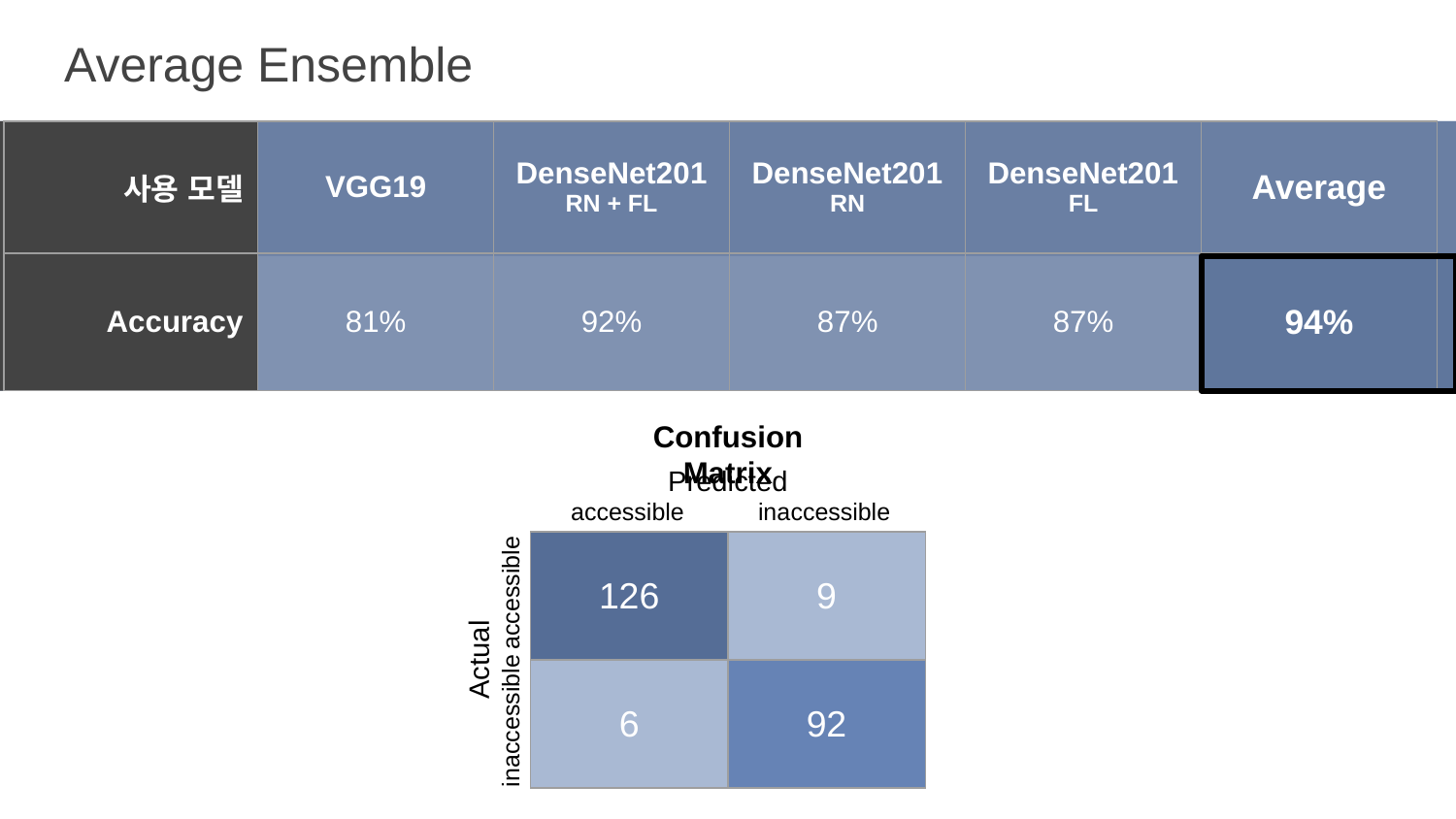

Average Ensemble

| 사용 모델 | VGG19 | DenseNet201 RN + FL | DenseNet201 RN | DenseNet201 FL | Average |
| --- | --- | --- | --- | --- | --- |
| Accuracy | 81% | 92% | 87% | 87% | 94% |

Confusion Matrix
Predicted
accessible
inaccessible
| 126 | 9 |
| --- | --- |
| 6 | 92 |
accessible
Actual
inaccessible